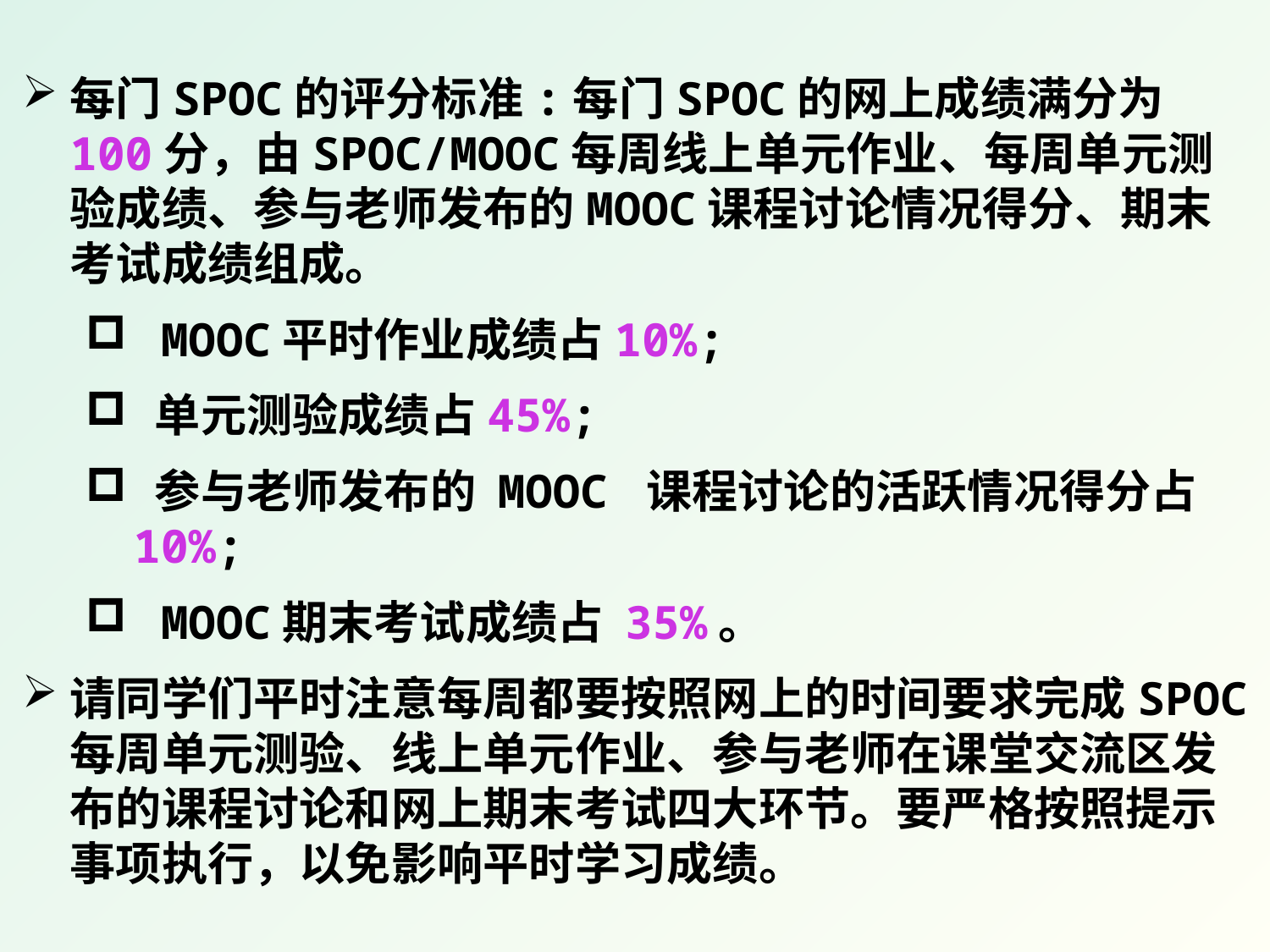

每门SPOC的评分标准:每门SPOC的网上成绩满分为100分，由SPOC/MOOC每周线上单元作业、每周单元测验成绩、参与老师发布的MOOC课程讨论情况得分、期末考试成绩组成。
 MOOC平时作业成绩占10%;
 单元测验成绩占45%;
 参与老师发布的 MOOC 课程讨论的活跃情况得分占 10%;
 MOOC期末考试成绩占 35%。
请同学们平时注意每周都要按照网上的时间要求完成SPOC每周单元测验、线上单元作业、参与老师在课堂交流区发布的课程讨论和网上期末考试四大环节。要严格按照提示事项执行，以免影响平时学习成绩。